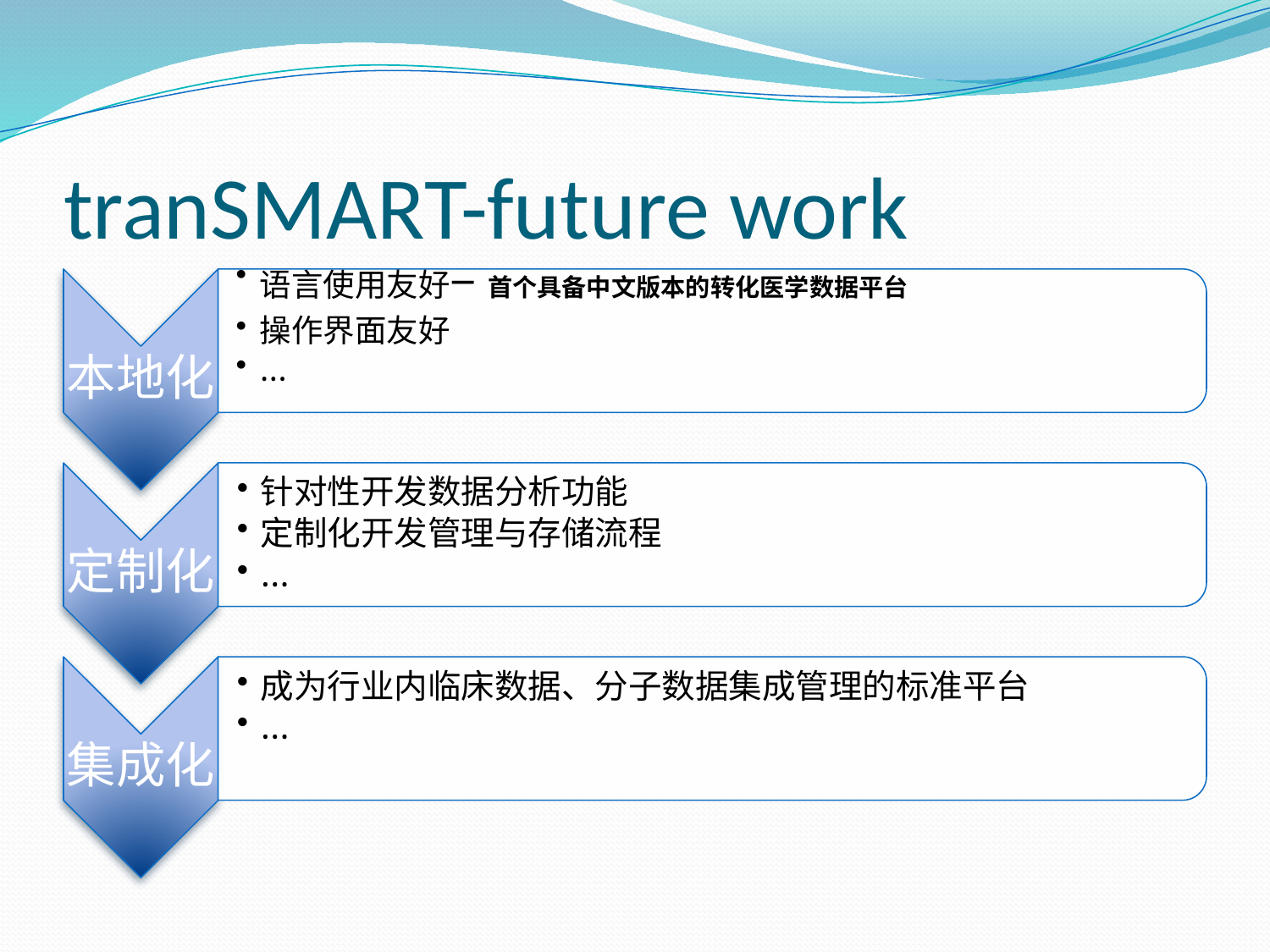

# tranSMART-future work
本地化
语言使用友好– 首个具备中文版本的转化医学数据平台
操作界面友好
…

定制化
针对性开发数据分析功能
定制化开发管理与存储流程
…
集成化
成为行业内临床数据、分子数据集成管理的标准平台
…